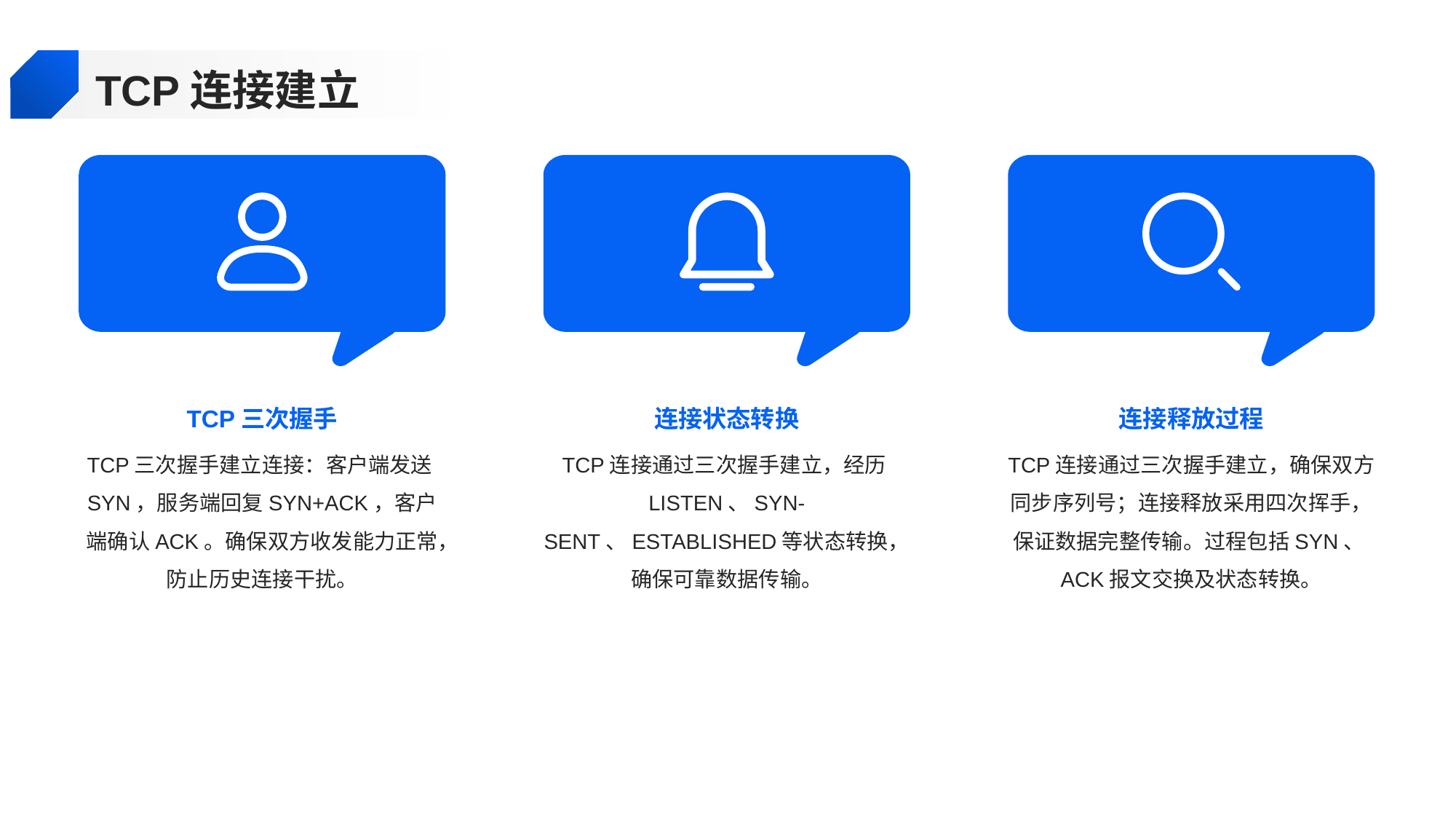

TCP连接建立

TCP三次握手
连接状态转换
连接释放过程
TCP三次握手建立连接：客户端发送SYN，服务端回复SYN+ACK，客户端确认ACK。确保双方收发能力正常，防止历史连接干扰。
TCP连接通过三次握手建立，经历LISTEN、SYN-SENT、ESTABLISHED等状态转换，确保可靠数据传输。
TCP连接通过三次握手建立，确保双方同步序列号；连接释放采用四次挥手，保证数据完整传输。过程包括SYN、ACK报文交换及状态转换。